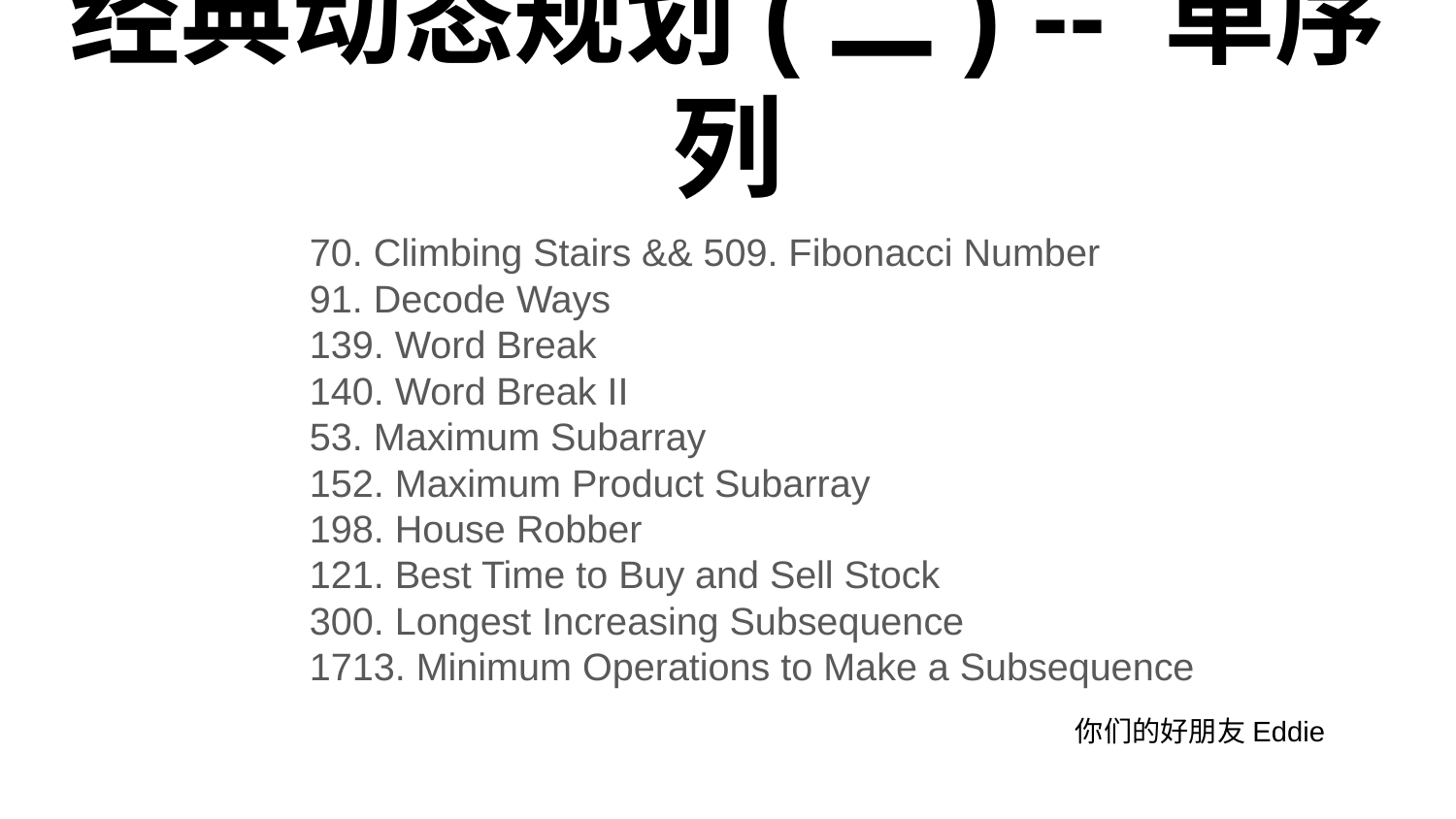

# 经典动态规划(二) -- 单序列
70. Climbing Stairs && 509. Fibonacci Number
91. Decode Ways
139. Word Break
140. Word Break II
53. Maximum Subarray
152. Maximum Product Subarray
198. House Robber
121. Best Time to Buy and Sell Stock
300. Longest Increasing Subsequence
1713. Minimum Operations to Make a Subsequence
你们的好朋友Eddie